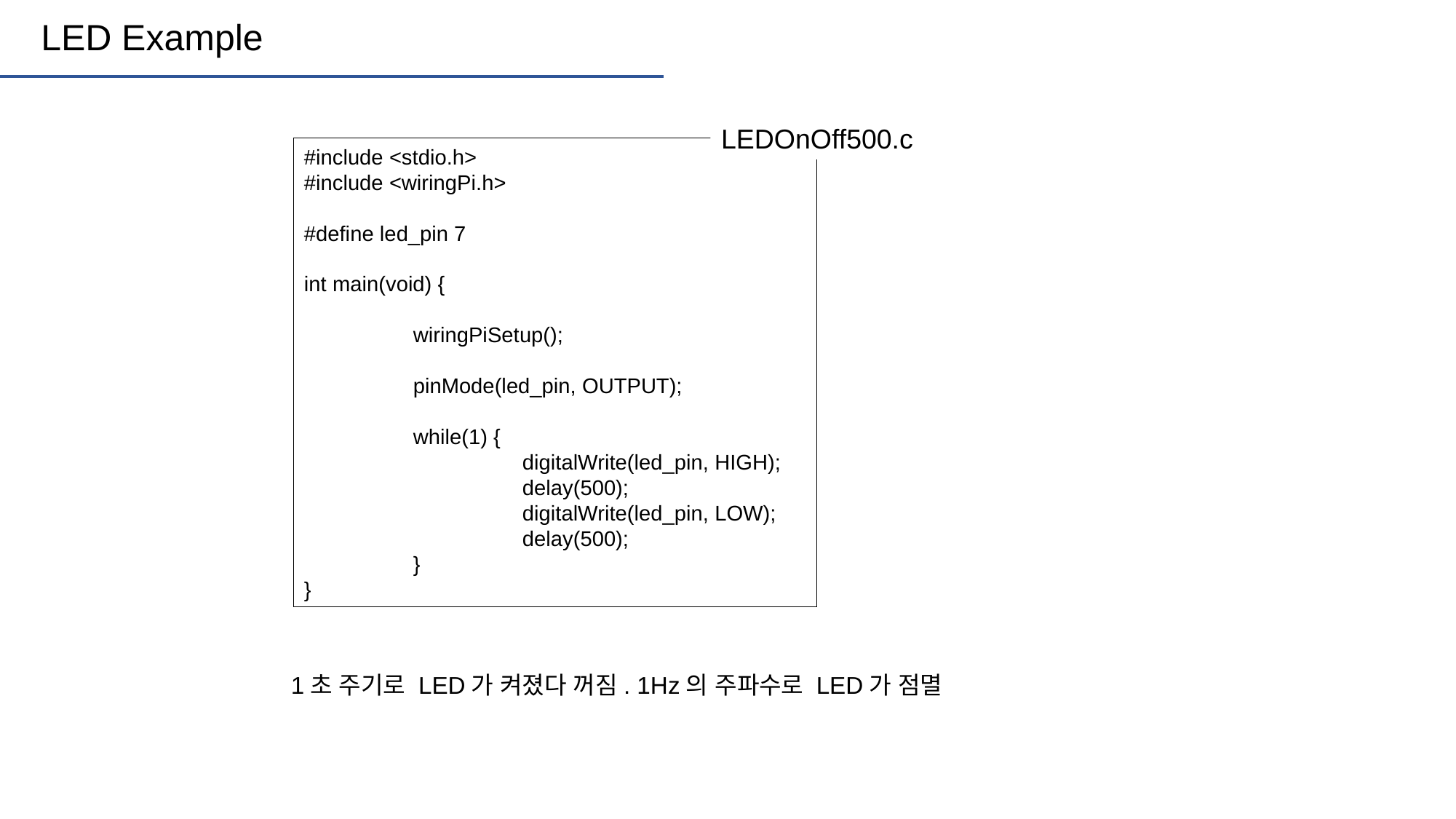

LED Example
LEDOnOff500.c
#include <stdio.h>
#include <wiringPi.h>

#define led_pin 7

int main(void) {

	wiringPiSetup();

	pinMode(led_pin, OUTPUT);

	while(1) {
		digitalWrite(led_pin, HIGH);
		delay(500);
		digitalWrite(led_pin, LOW);
		delay(500);
	}
}
1초 주기로 LED가 켜졌다 꺼짐. 1Hz의 주파수로 LED가 점멸